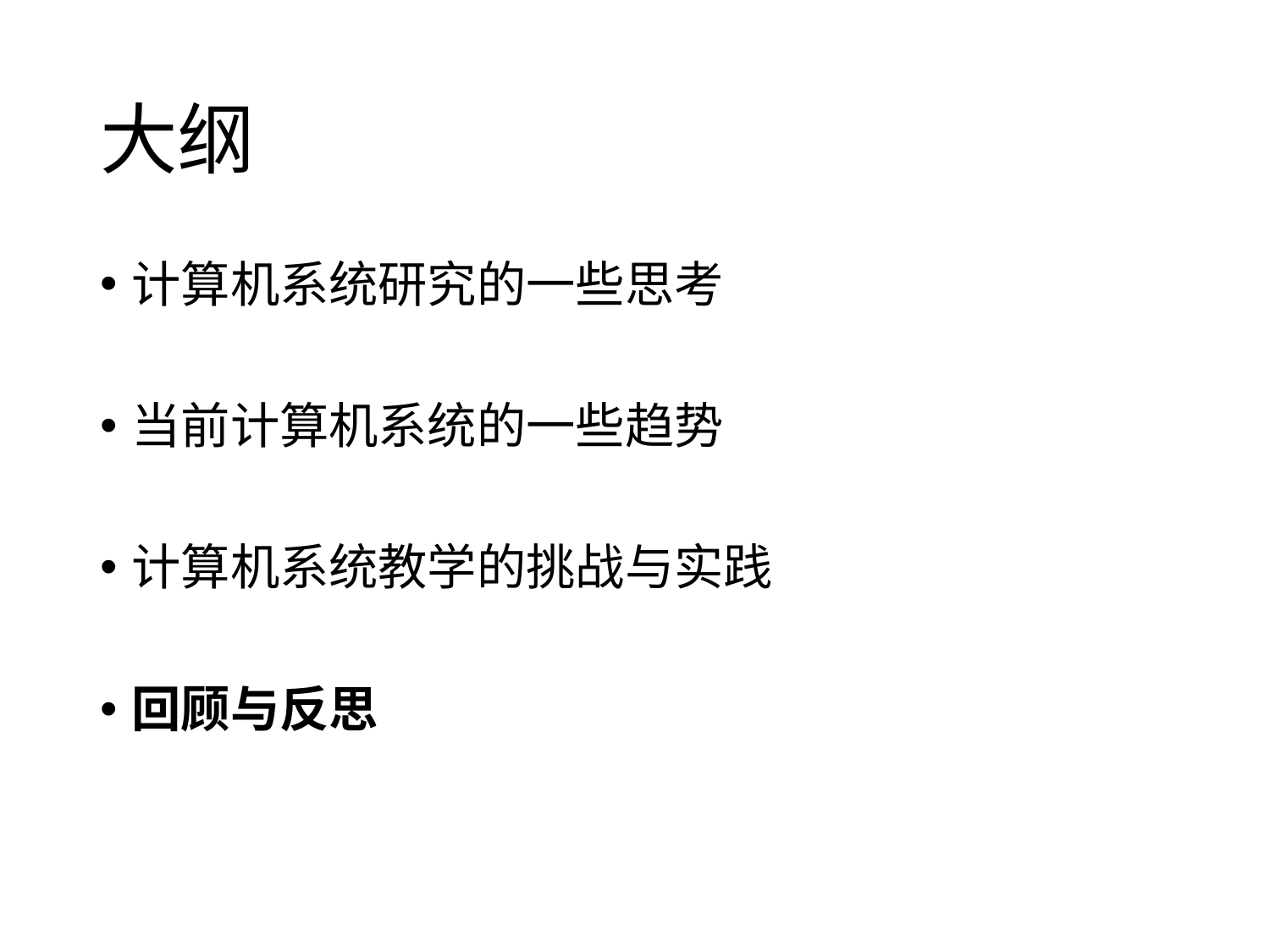

# 大纲
计算机系统研究的一些思考

当前计算机系统的一些趋势

计算机系统教学的挑战与实践

回顾与反思